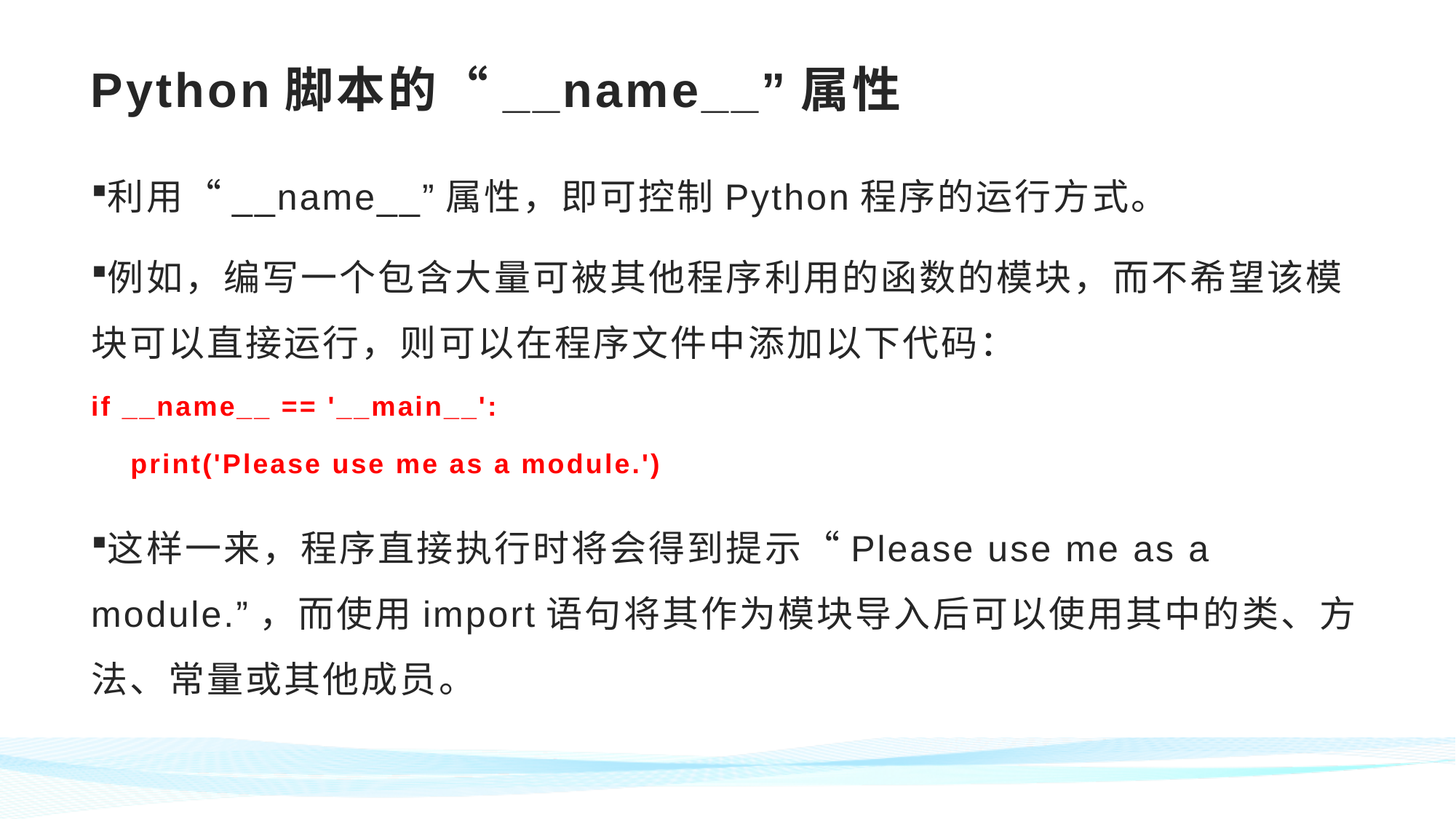

# Python脚本的“__name__”属性
利用“__name__”属性，即可控制Python程序的运行方式。
例如，编写一个包含大量可被其他程序利用的函数的模块，而不希望该模块可以直接运行，则可以在程序文件中添加以下代码：
if __name__ == '__main__':
    print('Please use me as a module.')
这样一来，程序直接执行时将会得到提示“Please use me as a module.”，而使用import语句将其作为模块导入后可以使用其中的类、方法、常量或其他成员。